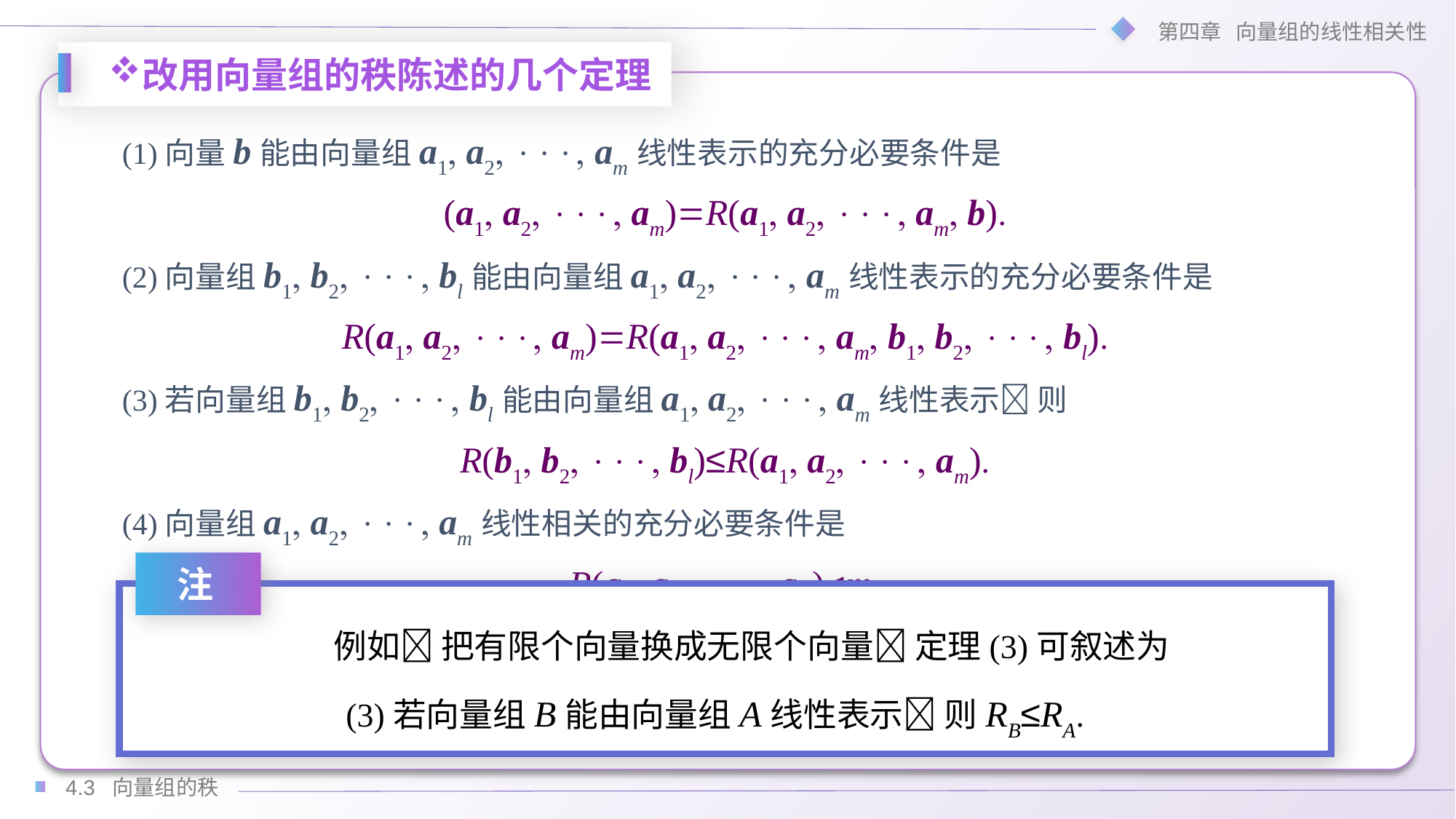

改用向量组的秩陈述的几个定理

(1)向量b能由向量组a1, a2, ⋅⋅⋅, am线性表示的充分必要条件是
(a1, a2, ⋅⋅⋅, am)=R(a1, a2, ⋅⋅⋅, am, b).
(2)向量组b1, b2, ⋅⋅⋅, bl能由向量组a1, a2, ⋅⋅⋅, am线性表示的充分必要条件是
R(a1, a2, ⋅⋅⋅, am)=R(a1, a2, ⋅⋅⋅, am, b1, b2, ⋅⋅⋅, bl).
(3)若向量组b1, b2, ⋅⋅⋅, bl能由向量组a1, a2, ⋅⋅⋅, am线性表示, 则
R(b1, b2, ⋅⋅⋅, bl)≤R(a1, a2, ⋅⋅⋅, am).
(4)向量组a1, a2, ⋅⋅⋅, am线性相关的充分必要条件是
R(a1, a2, ⋅⋅⋅, am)<m.

注

例如, 把有限个向量换成无限个向量, 定理(3)可叙述为
(3)若向量组B能由向量组A线性表示, 则RB≤RA.